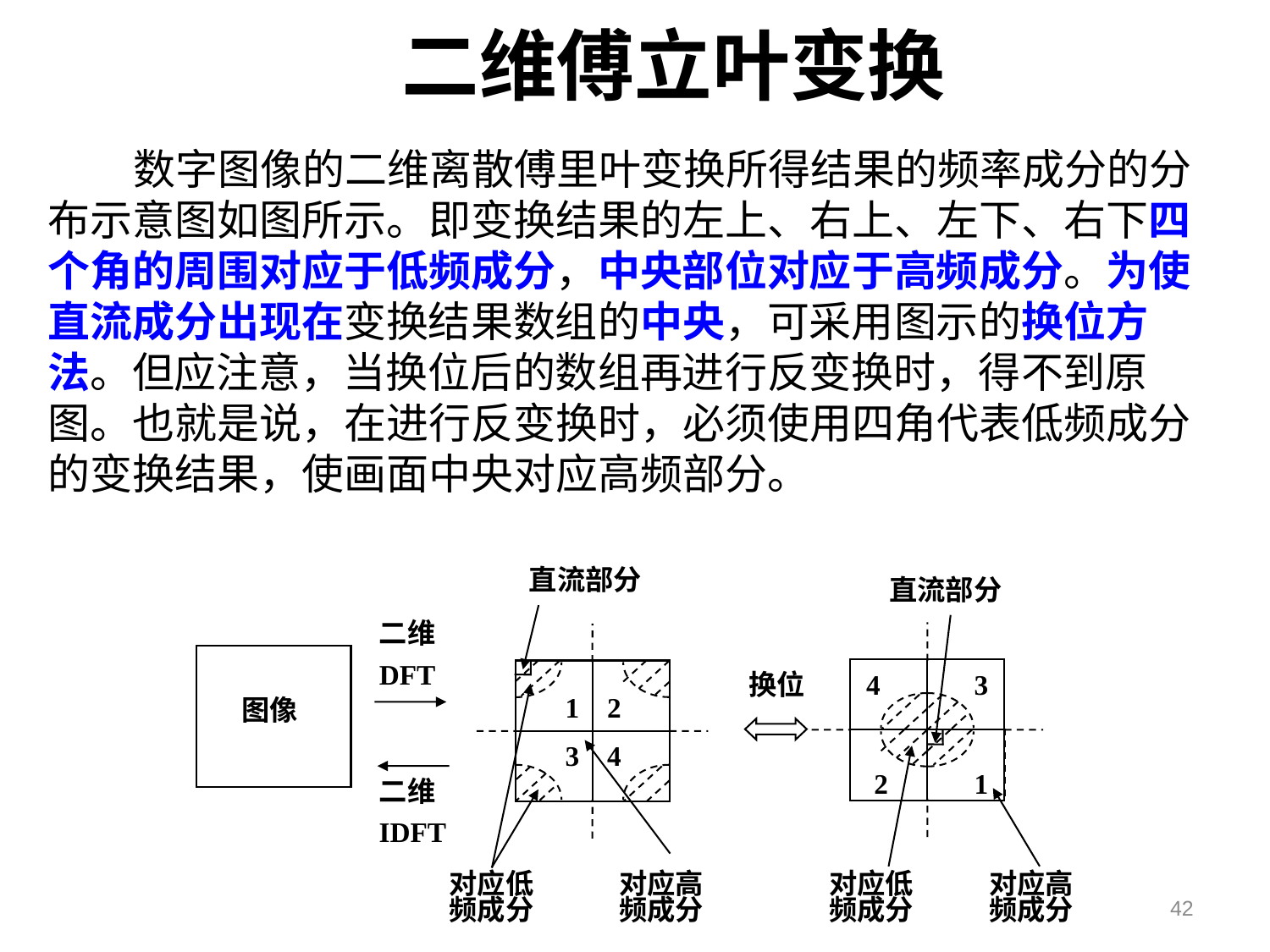

二维傅立叶变换
        数字图像的二维离散傅里叶变换所得结果的频率成分的分布示意图如图所示。即变换结果的左上、右上、左下、右下四个角的周围对应于低频成分，中央部位对应于高频成分。为使直流成分出现在变换结果数组的中央，可采用图示的换位方法。但应注意，当换位后的数组再进行反变换时，得不到原图。也就是说，在进行反变换时，必须使用四角代表低频成分的变换结果，使画面中央对应高频部分。
直流部分
直流部分

1    2
3    4

二维
DFT

换位
4
3

2
1

图像

二维
IDFT
对应低频成分
对应高频成分
对应低频成分
对应高频成分
42